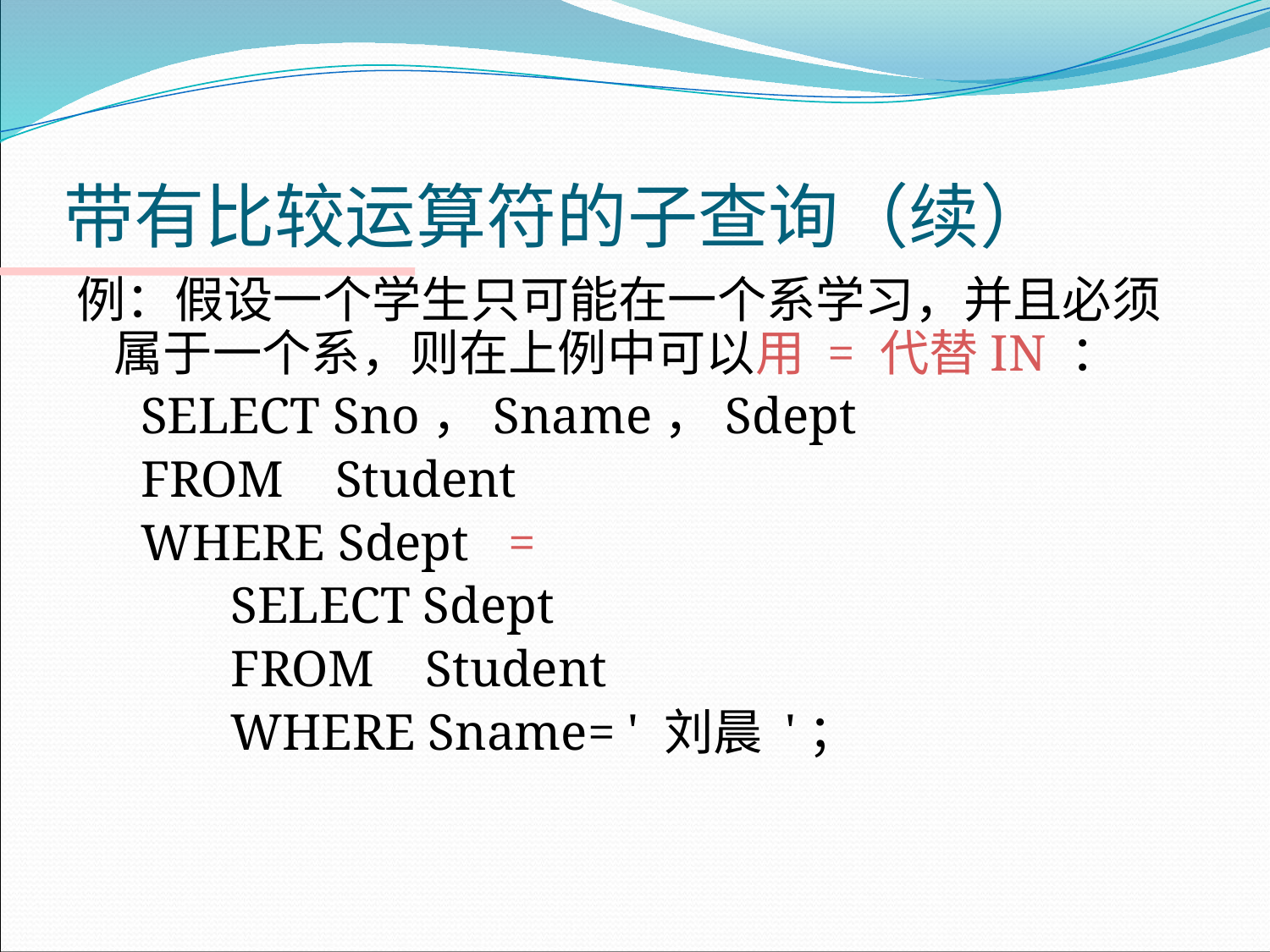

# 带有比较运算符的子查询（续）
例：假设一个学生只可能在一个系学习，并且必须属于一个系，则在上例中可以用 = 代替IN ：
     SELECT Sno，Sname，Sdept
     FROM    Student
     WHERE Sdept   =
            SELECT Sdept
            FROM    Student
            WHERE Sname= ' 刘晨 '；

323